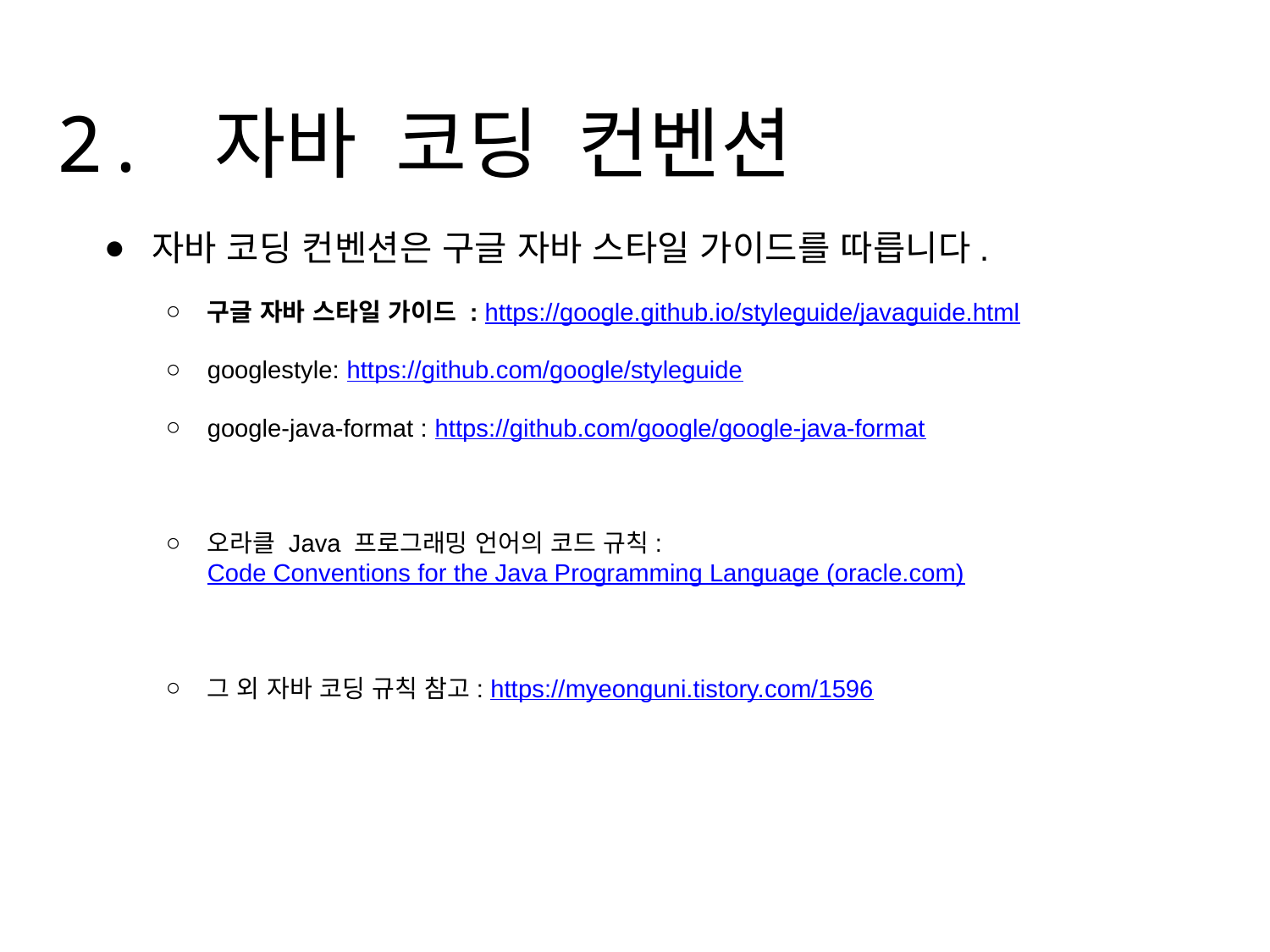

# 2. 자바 코딩 컨벤션
자바 코딩 컨벤션은 구글 자바 스타일 가이드를 따릅니다.
구글 자바 스타일 가이드 : https://google.github.io/styleguide/javaguide.html
googlestyle: https://github.com/google/styleguide
google-java-format : https://github.com/google/google-java-format

오라클 Java 프로그래밍 언어의 코드 규칙:
Code Conventions for the Java Programming Language (oracle.com)

그 외 자바 코딩 규칙 참고: https://myeonguni.tistory.com/1596